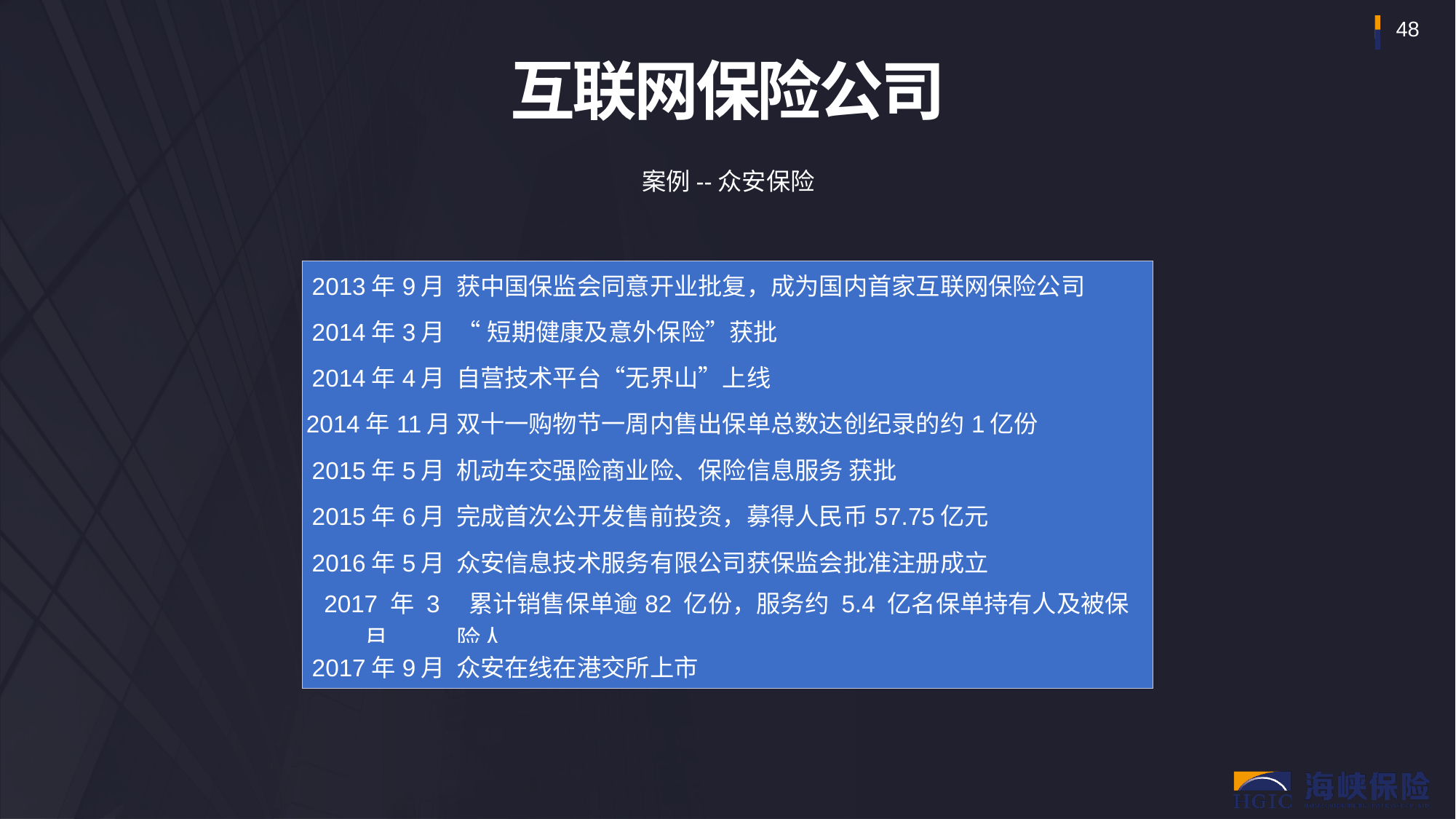

互联网保险公司
案例--众安保险
| 2013年9月 | 获中国保监会同意开业批复，成为国内首家互联网保险公司 |
| --- | --- |
| 2014年3月 | “短期健康及意外保险”获批 |
| 2014年4月 | 自营技术平台“无界山”上线 |
| 2014年11月 | 双十一购物节一周内售出保单总数达创纪录的约1亿份 |
| 2015年5月 | 机动车交强险商业险、保险信息服务 获批 |
| 2015年6月 | 完成首次公开发售前投资，募得人民币57.75亿元 |
| 2016年5月 | 众安信息技术服务有限公司获保监会批准注册成立 |
| 2017 年 3 月 | 累计销售保单逾82 亿份，服务约 5.4 亿名保单持有人及被保险人 |
| 2017年9月 | 众安在线在港交所上市 |